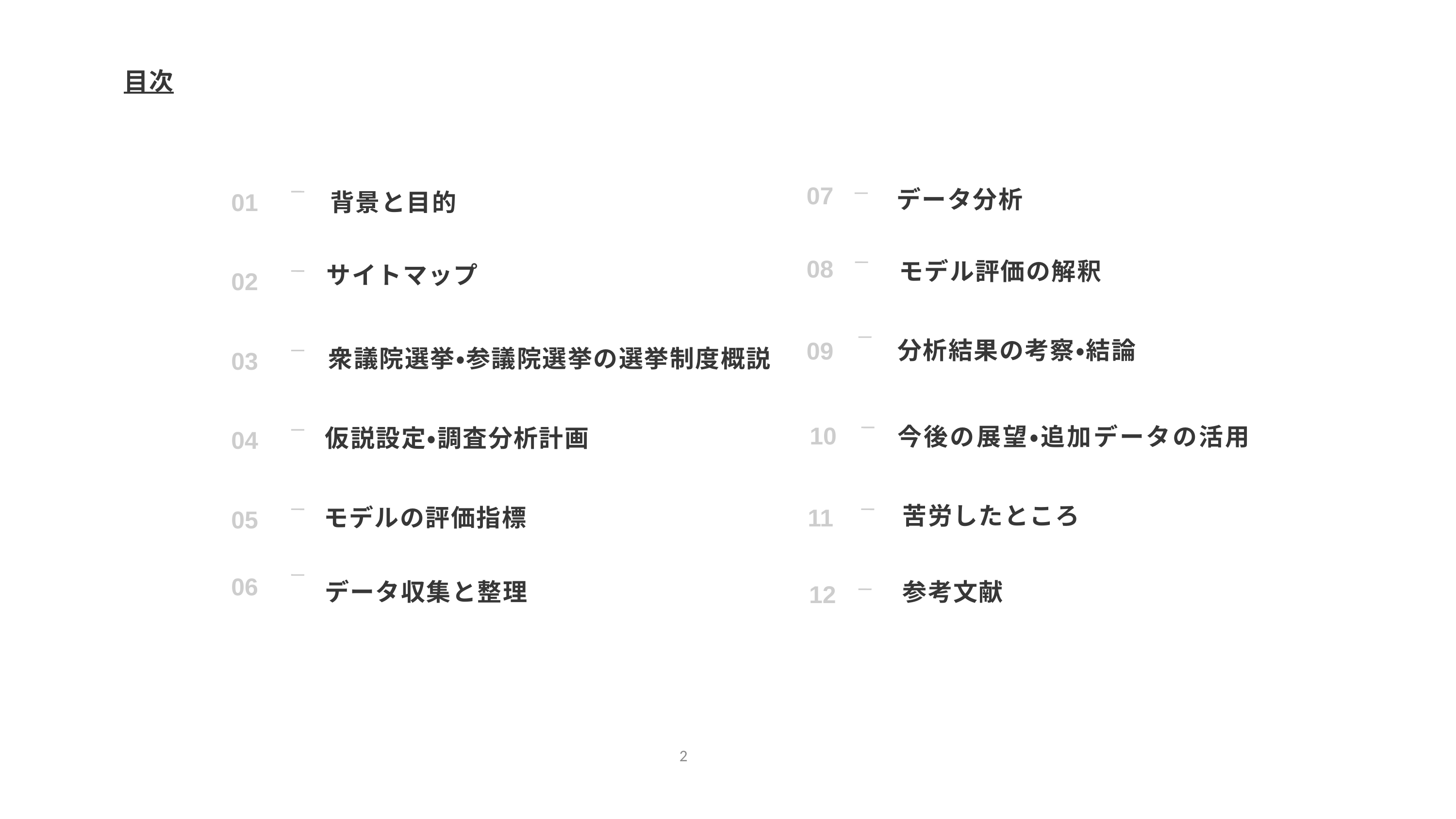

目次
07
データ分析
01
背景と目的

08
モデル評価の解釈
サイトマップ
02

分析結果の考察・結論
09
衆議院選挙・参議院選挙の選挙制度概説
03

10
今後の展望・追加データの活用
仮説設定・調査分析計画
04

苦労したところ
モデルの評価指標
11
05

06
データ収集と整理
参考文献
12

2